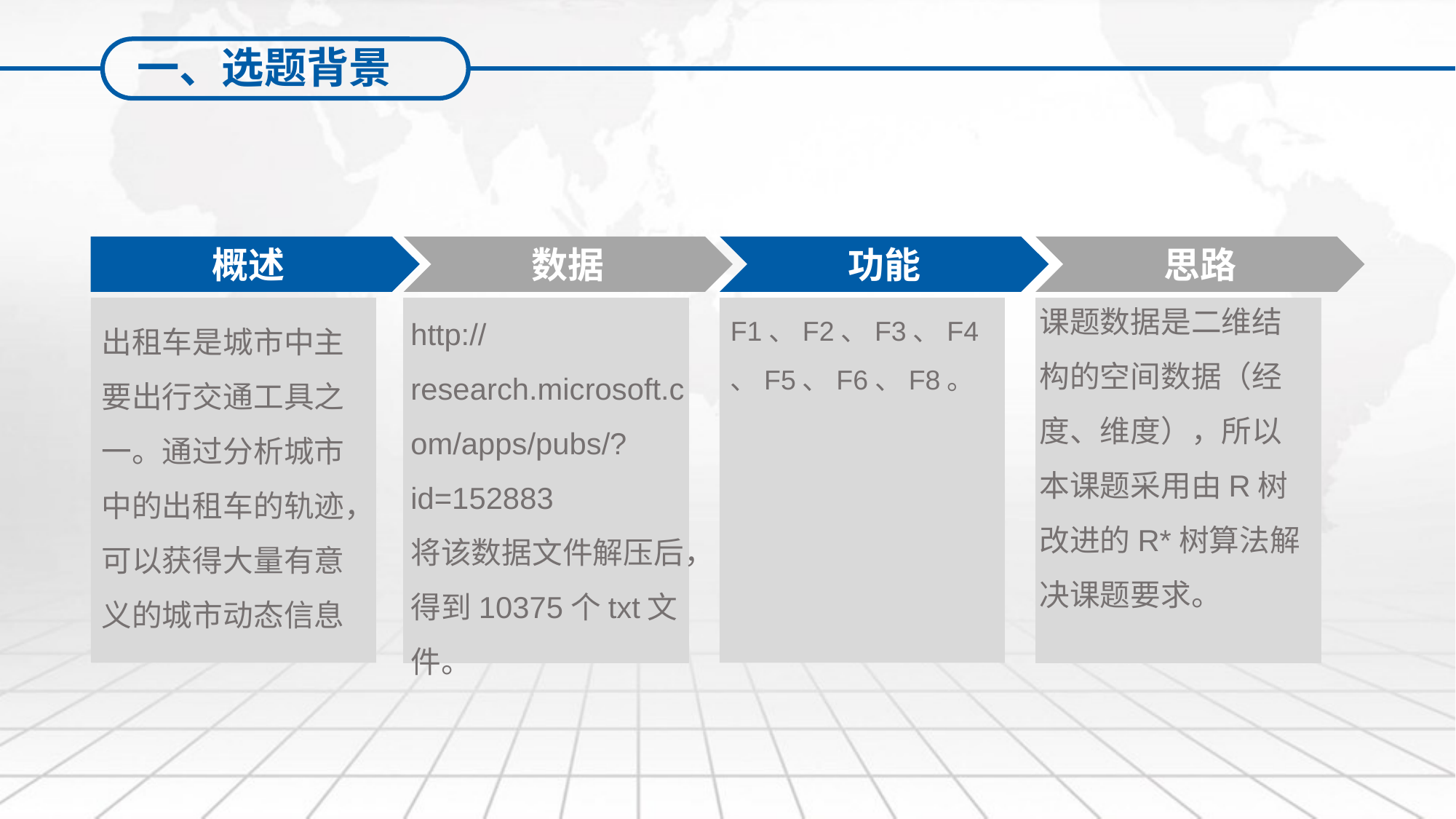

一、选题背景

思路
概述
数据
功能
课题数据是二维结构的空间数据（经度、维度），所以本课题采用由R树改进的R*树算法解决课题要求。

http://research.microsoft.com/apps/pubs/?id=152883
将该数据文件解压后，得到10375个txt文件。

F1、F2、F3、F4、F5、F6、F8。

出租车是城市中主要出行交通工具之一。通过分析城市中的出租车的轨迹，可以获得大量有意义的城市动态信息